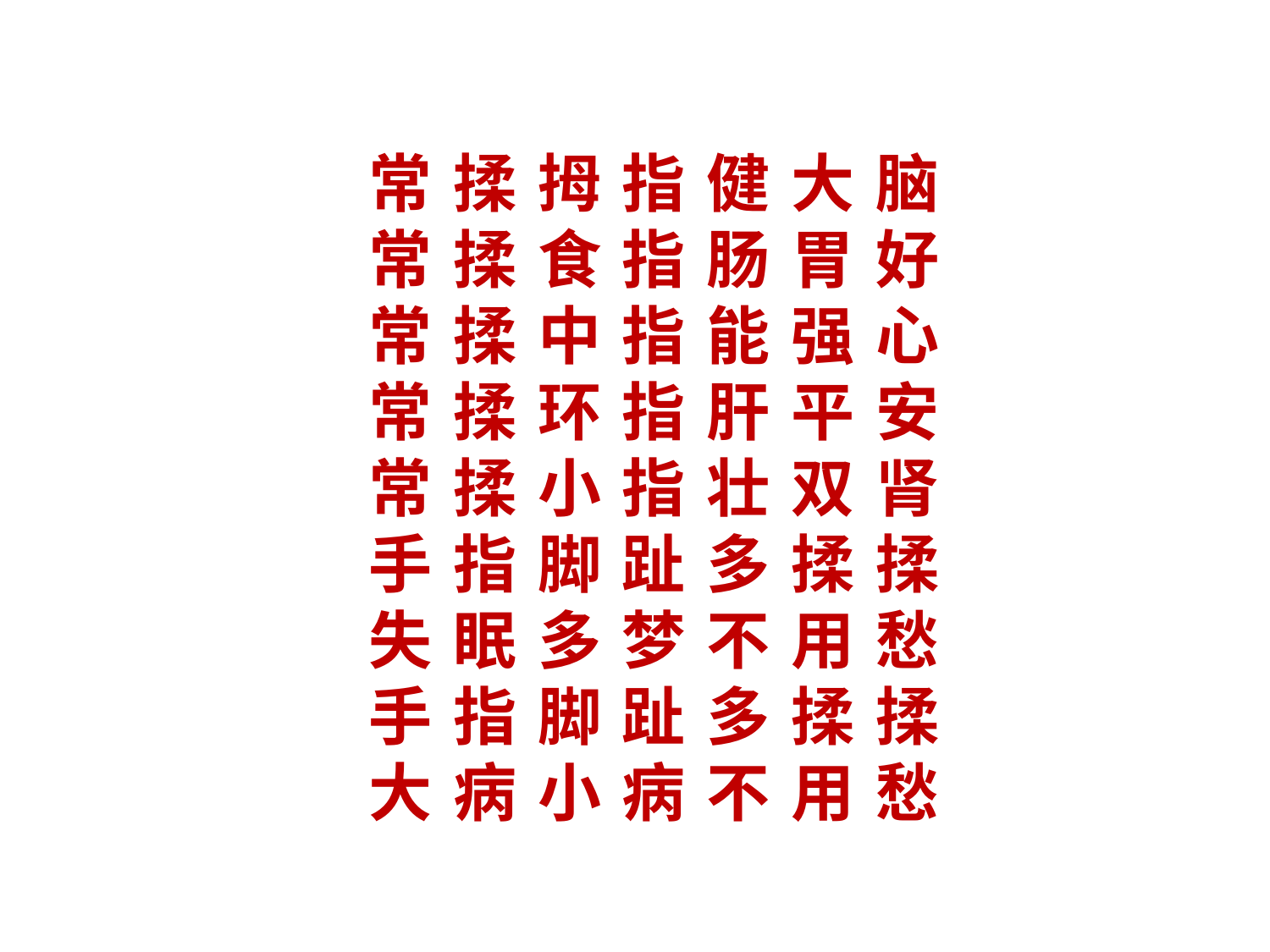

常揉拇指健大脑
常揉食指肠胃好
常揉中指能强心
常揉环指肝平安
常揉小指壮双肾
手指脚趾多揉揉
失眠多梦不用愁
手指脚趾多揉揉
大病小病不用愁